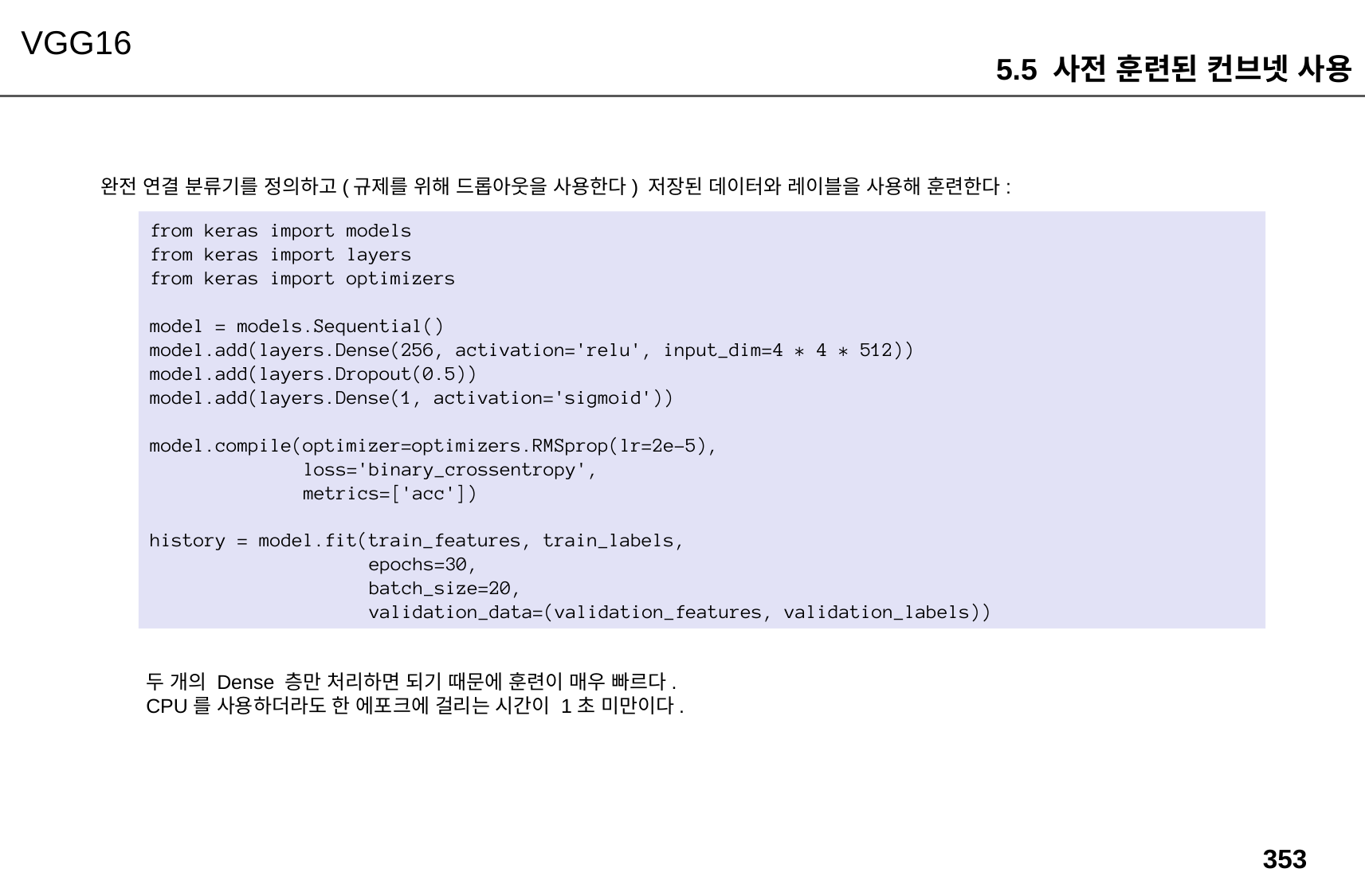

VGG16
5.5 사전 훈련된 컨브넷 사용
완전 연결 분류기를 정의하고(규제를 위해 드롭아웃을 사용한다) 저장된 데이터와 레이블을 사용해 훈련한다:
from keras import models
from keras import layers
from keras import optimizers

model = models.Sequential()
model.add(layers.Dense(256, activation='relu', input_dim=4 * 4 * 512))
model.add(layers.Dropout(0.5))
model.add(layers.Dense(1, activation='sigmoid'))

model.compile(optimizer=optimizers.RMSprop(lr=2e-5),
              loss='binary_crossentropy',
              metrics=['acc'])

history = model.fit(train_features, train_labels,
                    epochs=30,
                    batch_size=20,
                    validation_data=(validation_features, validation_labels))
두 개의 Dense 층만 처리하면 되기 때문에 훈련이 매우 빠르다.
CPU를 사용하더라도 한 에포크에 걸리는 시간이 1초 미만이다.